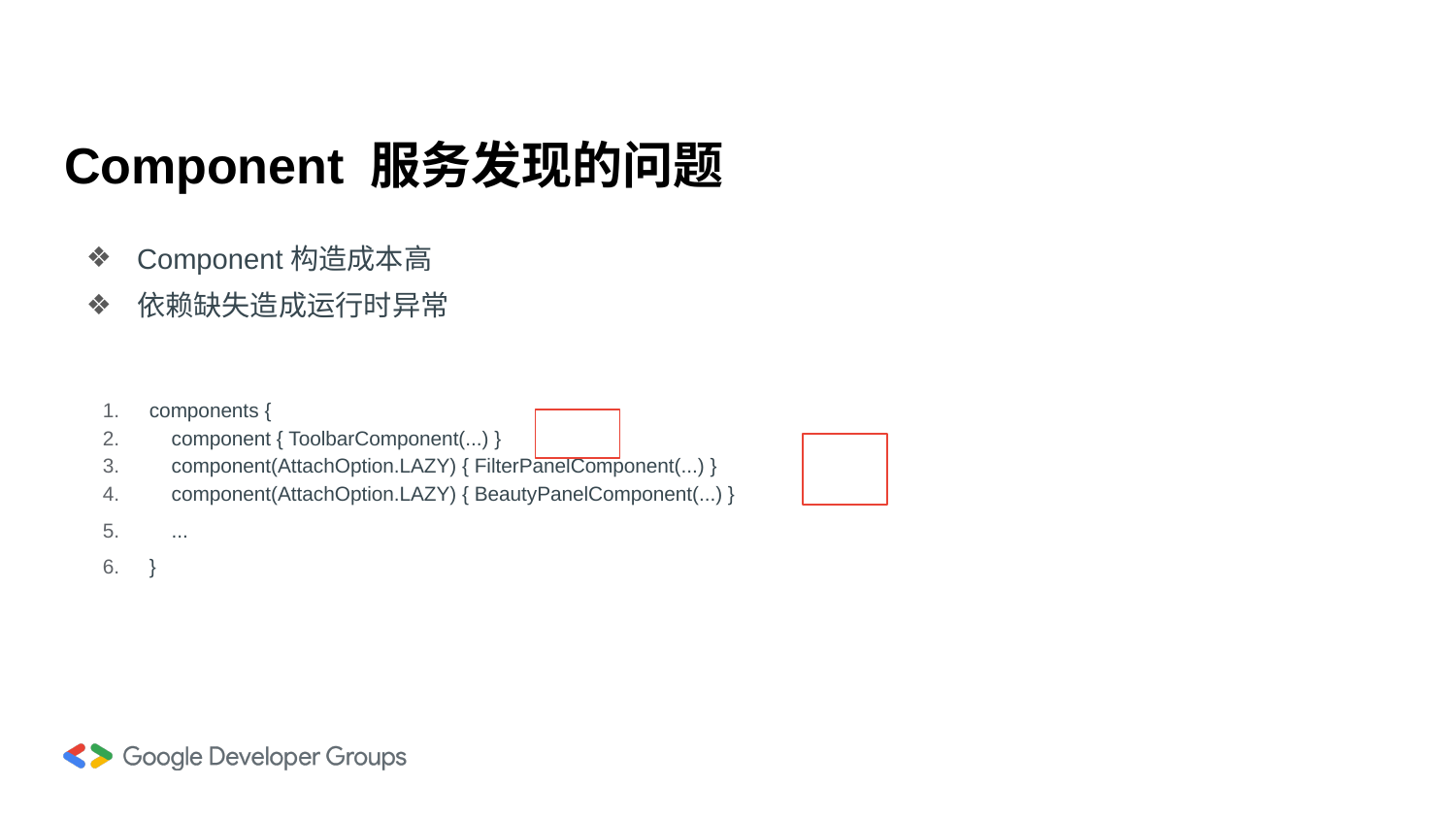

# Component 服务发现的问题
Component构造成本高
依赖缺失造成运行时异常
components {
    component { ToolbarComponent(...) }
    component(AttachOption.LAZY) { FilterPanelComponent(...) }
    component(AttachOption.LAZY) { BeautyPanelComponent(...) }
    ...
}